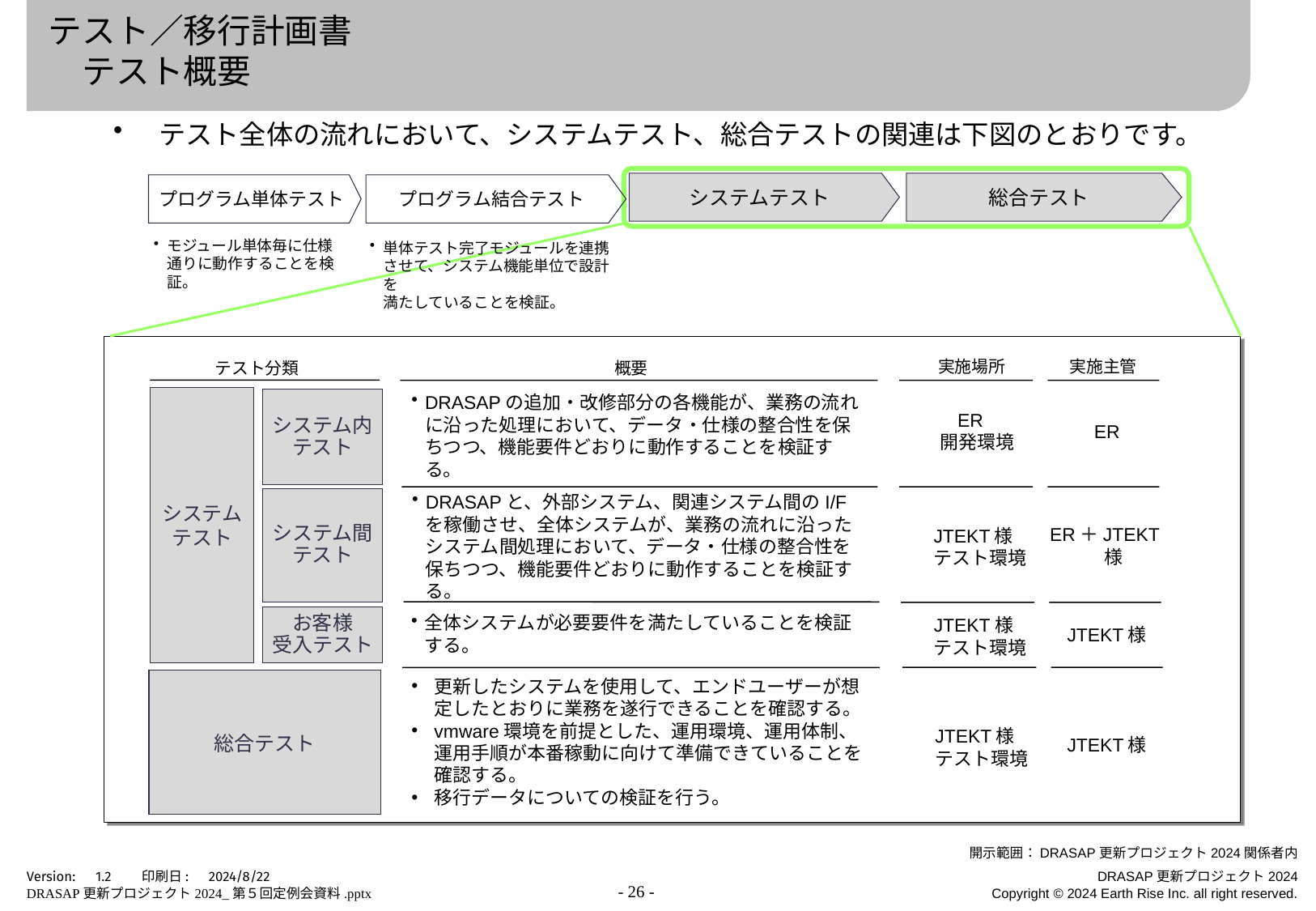

# テスト／移行計画書 　テスト概要
テスト全体の流れにおいて、システムテスト、総合テストの関連は下図のとおりです。

システムテスト
総合テスト
プログラム単体テスト
プログラム結合テスト

モジュール単体毎に仕様通りに動作することを検証。
単体テスト完了モジュールを連携させて、システム機能単位で設計を
満たしていることを検証。

実施場所
実施主管
テスト分類
概要

システム
テスト
システム内
テスト
DRASAPの追加・改修部分の各機能が、業務の流れに沿った処理において、データ・仕様の整合性を保ちつつ、機能要件どおりに動作することを検証する。
ER
開発環境
ER

システム間
テスト
DRASAPと、外部システム、関連システム間のI/Fを稼働させ、全体システムが、業務の流れに沿ったシステム間処理において、データ・仕様の整合性を保ちつつ、機能要件どおりに動作することを検証する。
JTEKT様
テスト環境
ER＋JTEKT様

お客様
受入テスト
JTEKT様
テスト環境
全体システムが必要要件を満たしていることを検証する。
JTEKT様

総合テスト
更新したシステムを使用して、エンドユーザーが想定したとおりに業務を遂行できることを確認する。
vmware環境を前提とした、運用環境、運用体制、運用手順が本番稼動に向けて準備できていることを確認する。
移行データについての検証を行う。
JTEKT様
テスト環境
JTEKT様